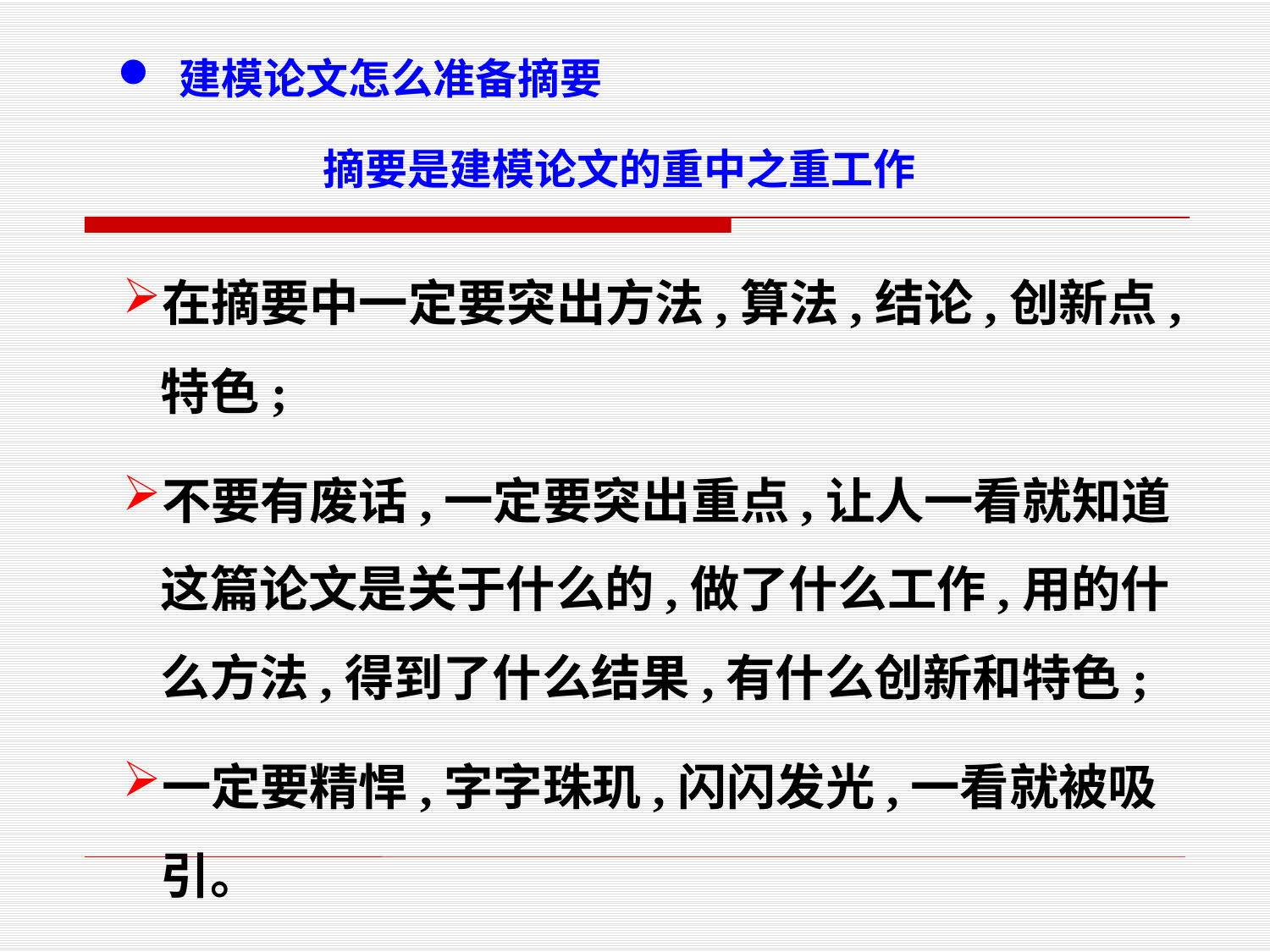

建模论文怎么准备摘要
摘要是建模论文的重中之重工作
在摘要中一定要突出方法,算法,结论,创新点,特色;
不要有废话,一定要突出重点,让人一看就知道这篇论文是关于什么的,做了什么工作,用的什么方法,得到了什么结果,有什么创新和特色;
一定要精悍,字字珠玑,闪闪发光,一看就被吸引。